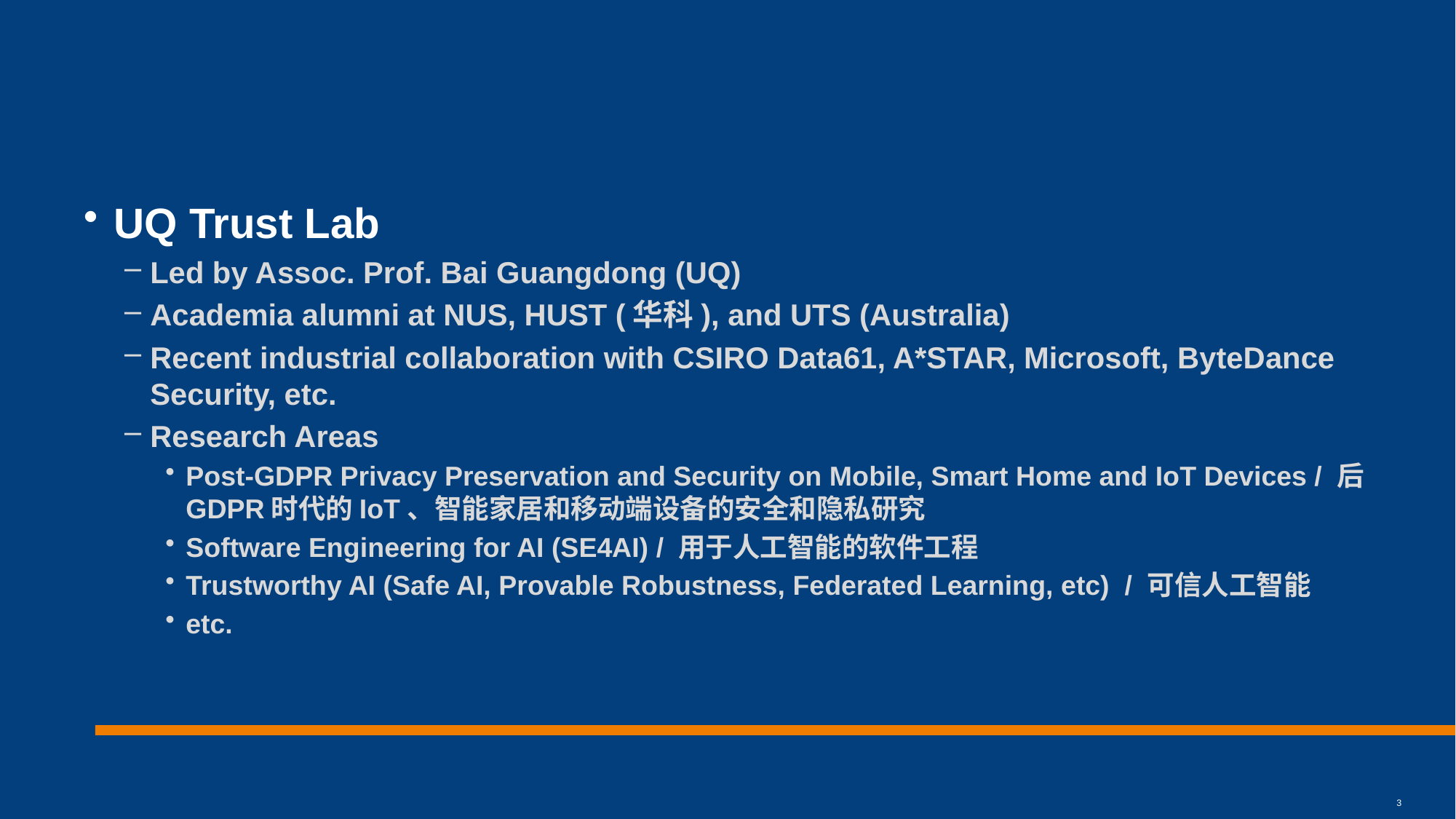

UQ Trust Lab
Led by Assoc. Prof. Bai Guangdong (UQ)
Academia alumni at NUS, HUST (华科), and UTS (Australia)
Recent industrial collaboration with CSIRO Data61, A*STAR, Microsoft, ByteDance Security, etc.
Research Areas
Post-GDPR Privacy Preservation and Security on Mobile, Smart Home and IoT Devices / 后GDPR时代的IoT、智能家居和移动端设备的安全和隐私研究
Software Engineering for AI (SE4AI) / 用于人工智能的软件工程
Trustworthy AI (Safe AI, Provable Robustness, Federated Learning, etc)  / 可信人工智能
etc.
3